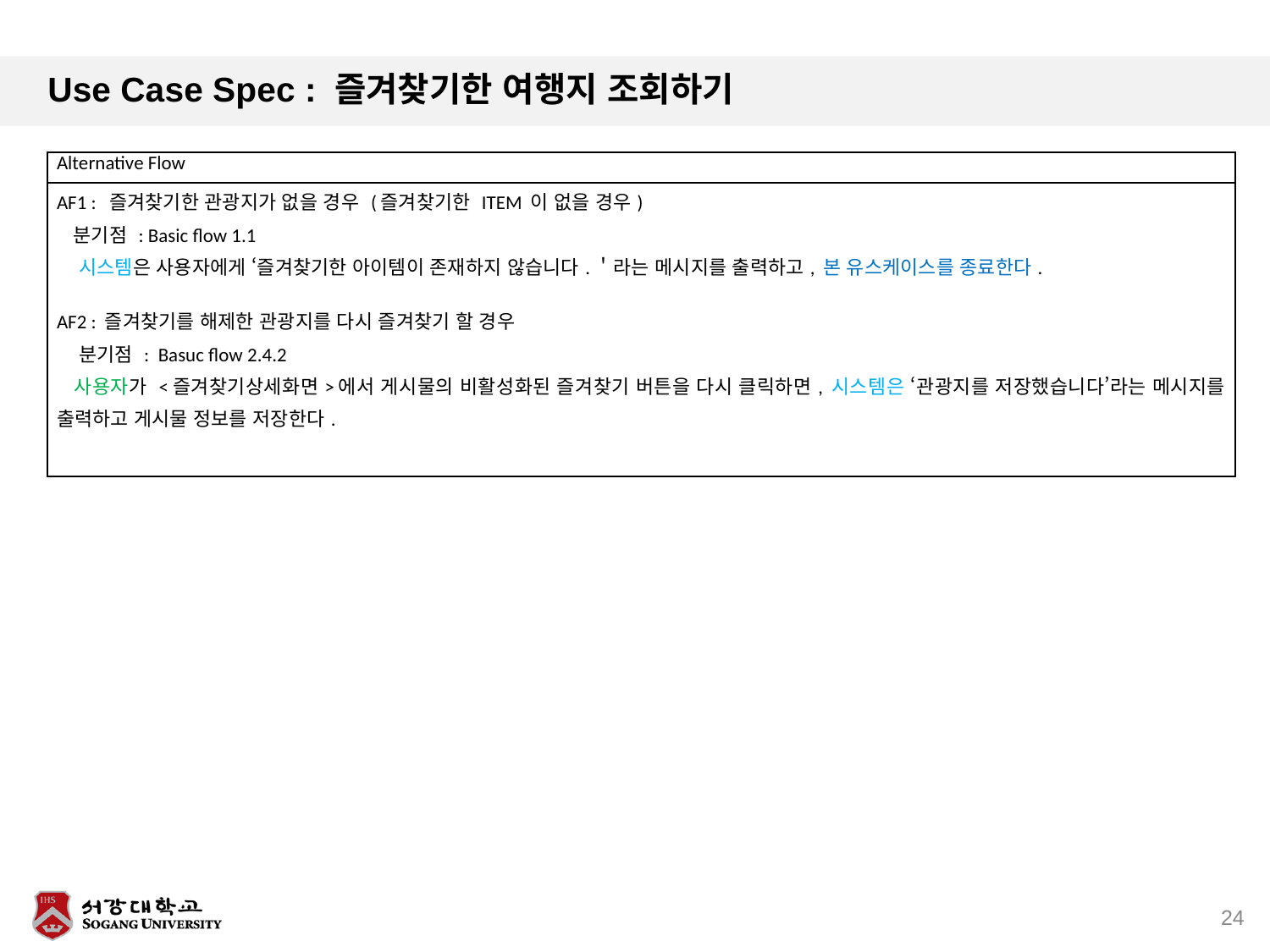

# Use Case Spec : 즐겨찾기한 여행지 조회하기
| Alternative Flow |
| --- |
| AF1 : 즐겨찾기한 관광지가 없을 경우 (즐겨찾기한 ITEM 이 없을 경우) 분기점 : Basic flow 1.1 시스템은 사용자에게 ‘즐겨찾기한 아이템이 존재하지 않습니다.＇라는 메시지를 출력하고, 본 유스케이스를 종료한다. AF2 : 즐겨찾기를 해제한 관광지를 다시 즐겨찾기 할 경우 분기점 : Basuc flow 2.4.2 사용자가 <즐겨찾기상세화면>에서 게시물의 비활성화된 즐겨찾기 버튼을 다시 클릭하면, 시스템은 ‘관광지를 저장했습니다’라는 메시지를 출력하고 게시물 정보를 저장한다. |
24